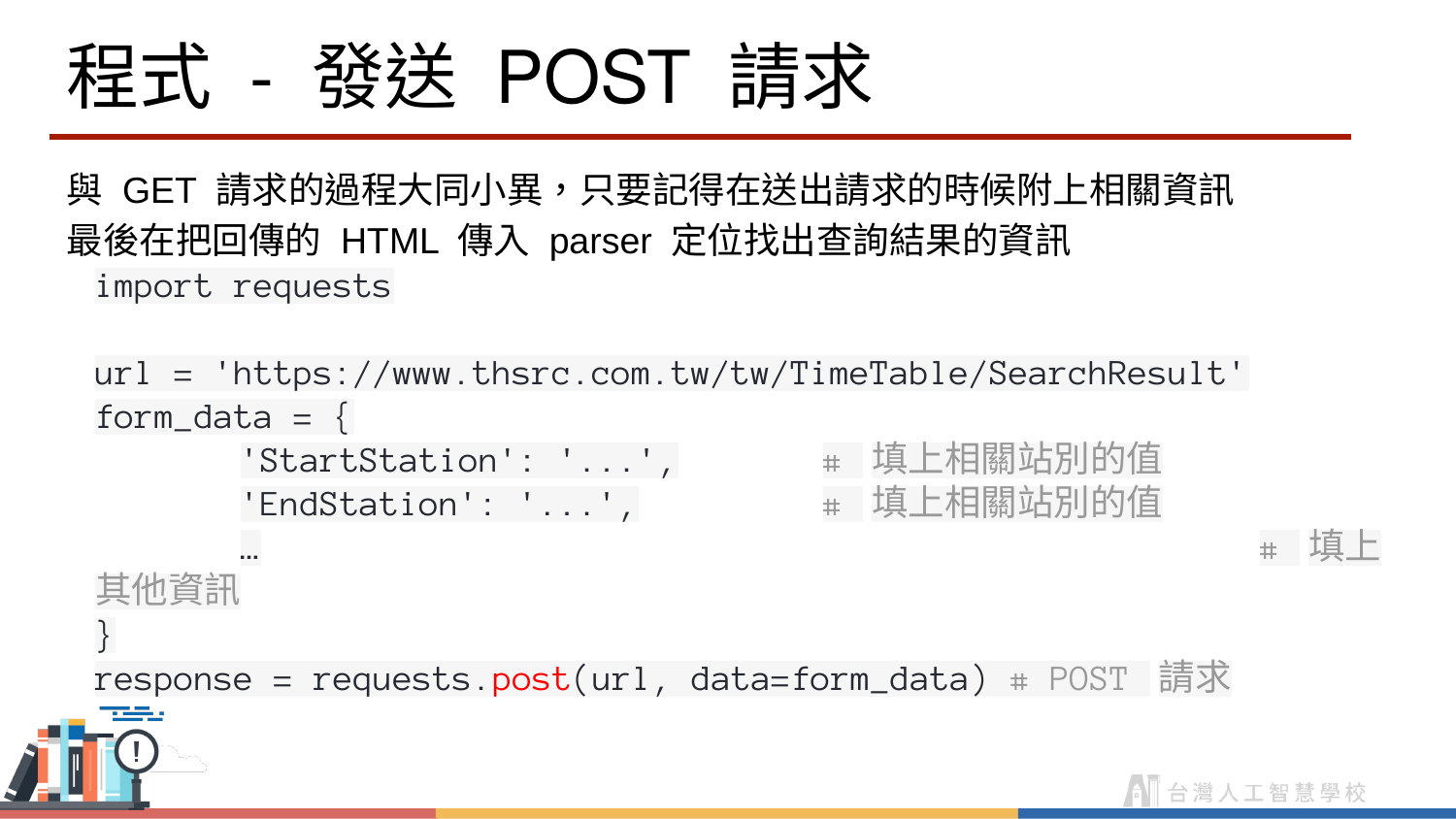

# 程式 - 發送 POST 請求
與 GET 請求的過程大同小異，只要記得在送出請求的時候附上相關資訊
最後在把回傳的 HTML 傳入 parser 定位找出查詢結果的資訊
import requests

url = 'https://www.thsrc.com.tw/tw/TimeTable/SearchResult'
form_data = {
	'StartStation': '...',	# 填上相關站別的值
	'EndStation': '...',		# 填上相關站別的值
	…							# 填上其他資訊
}
response = requests.post(url, data=form_data) # POST 請求